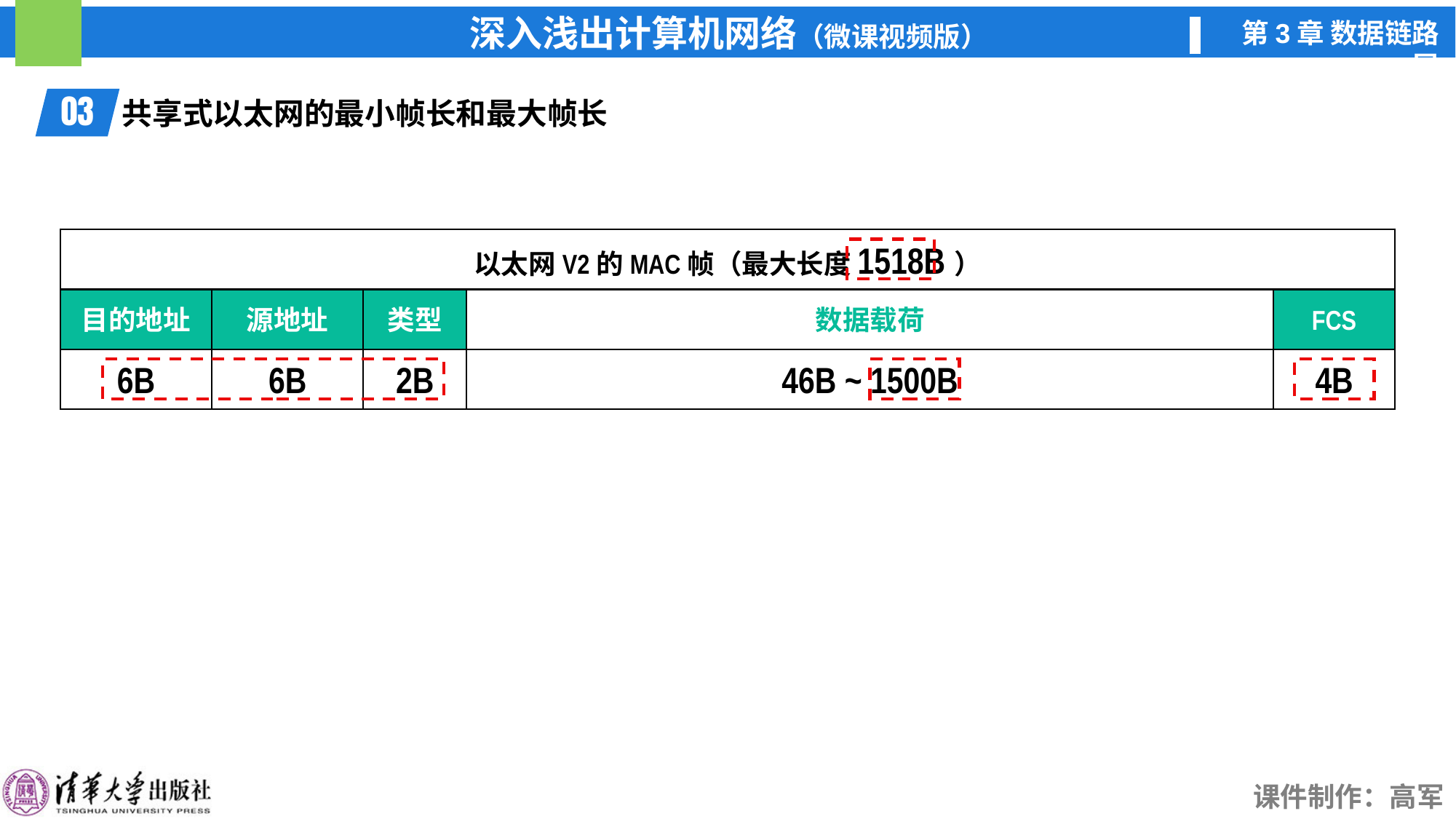

03
共享式以太网的最小帧长和最大帧长
以太网V2的MAC帧（最大长度1518B）
目的地址
源地址
类型
数据载荷
FCS
6B
6B
2B
46B ~ 1500B
4B